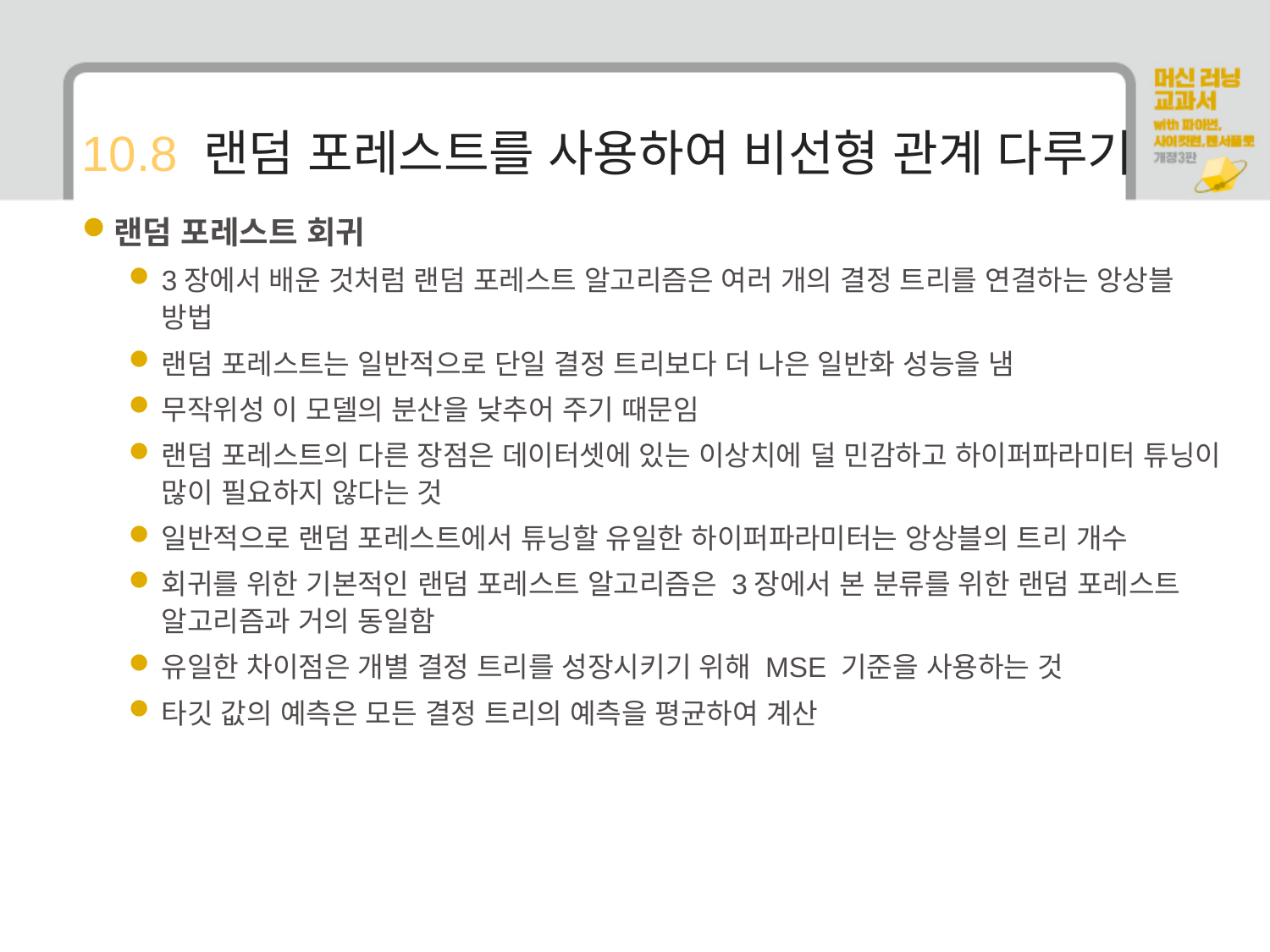

# 10.8 랜덤 포레스트를 사용하여 비선형 관계 다루기
랜덤 포레스트 회귀
3장에서 배운 것처럼 랜덤 포레스트 알고리즘은 여러 개의 결정 트리를 연결하는 앙상블 방법
랜덤 포레스트는 일반적으로 단일 결정 트리보다 더 나은 일반화 성능을 냄
무작위성 이 모델의 분산을 낮추어 주기 때문임
랜덤 포레스트의 다른 장점은 데이터셋에 있는 이상치에 덜 민감하고 하이퍼파라미터 튜닝이 많이 필요하지 않다는 것
일반적으로 랜덤 포레스트에서 튜닝할 유일한 하이퍼파라미터는 앙상블의 트리 개수
회귀를 위한 기본적인 랜덤 포레스트 알고리즘은 3장에서 본 분류를 위한 랜덤 포레스트 알고리즘과 거의 동일함
유일한 차이점은 개별 결정 트리를 성장시키기 위해 MSE 기준을 사용하는 것
타깃 값의 예측은 모든 결정 트리의 예측을 평균하여 계산